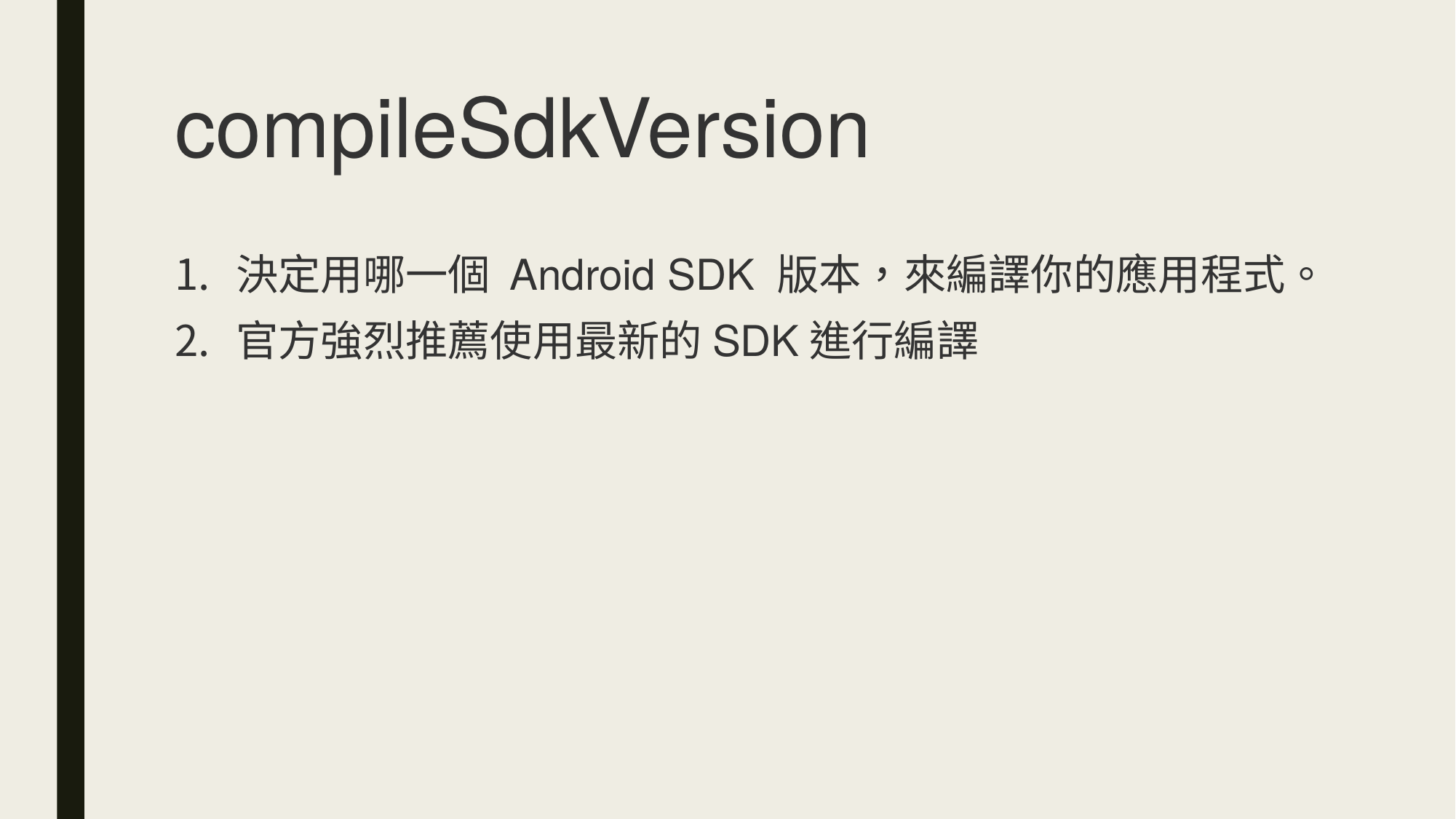

# compileSdkVersion
決定用哪一個 Android SDK 版本，來編譯你的應用程式。
官方強烈推薦使用最新的SDK進行編譯